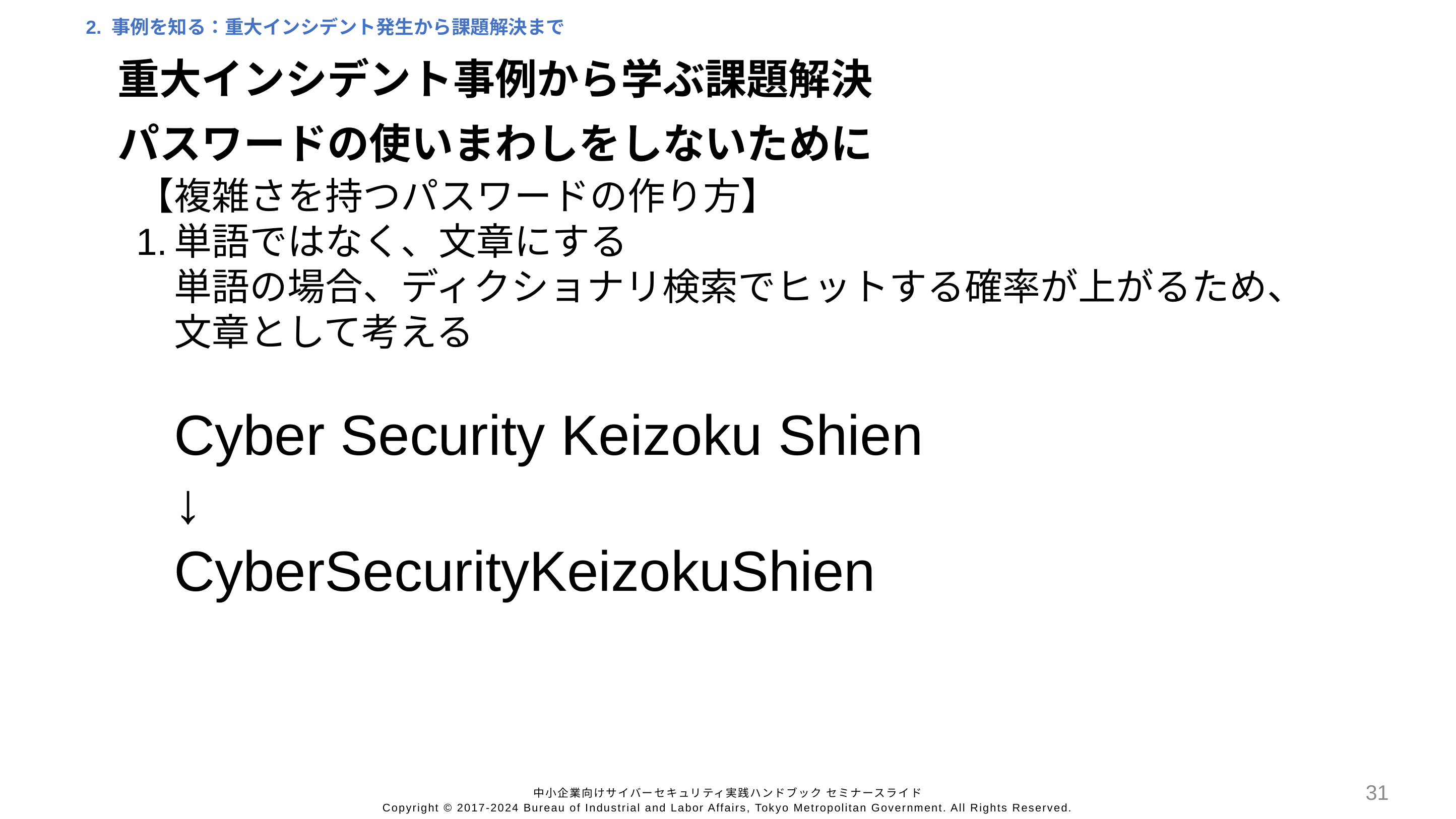

2. 事例を知る：重大インシデント発生から課題解決まで
重大インシデント事例から学ぶ課題解決
パスワードの使いまわしをしないために
【複雑さを持つパスワードの作り方】
単語ではなく、文章にする
単語の場合、ディクショナリ検索でヒットする確率が上がるため、
文章として考える
Cyber Security Keizoku Shien
↓
CyberSecurityKeizokuShien

31